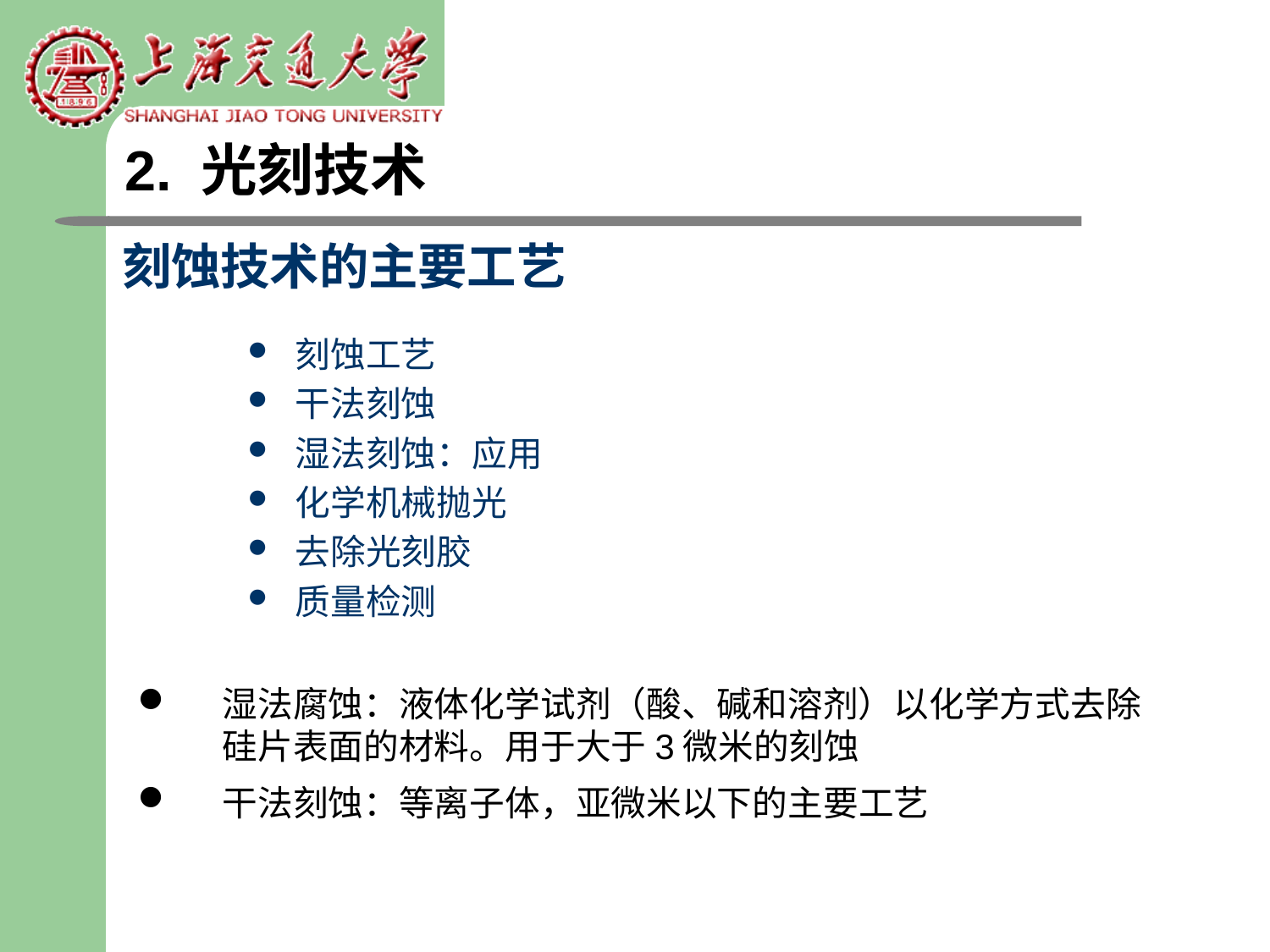

2. 光刻技术
刻蚀技术的主要工艺
刻蚀工艺
干法刻蚀
湿法刻蚀：应用
化学机械抛光
去除光刻胶
质量检测
湿法腐蚀：液体化学试剂（酸、碱和溶剂）以化学方式去除硅片表面的材料。用于大于3微米的刻蚀
干法刻蚀：等离子体，亚微米以下的主要工艺